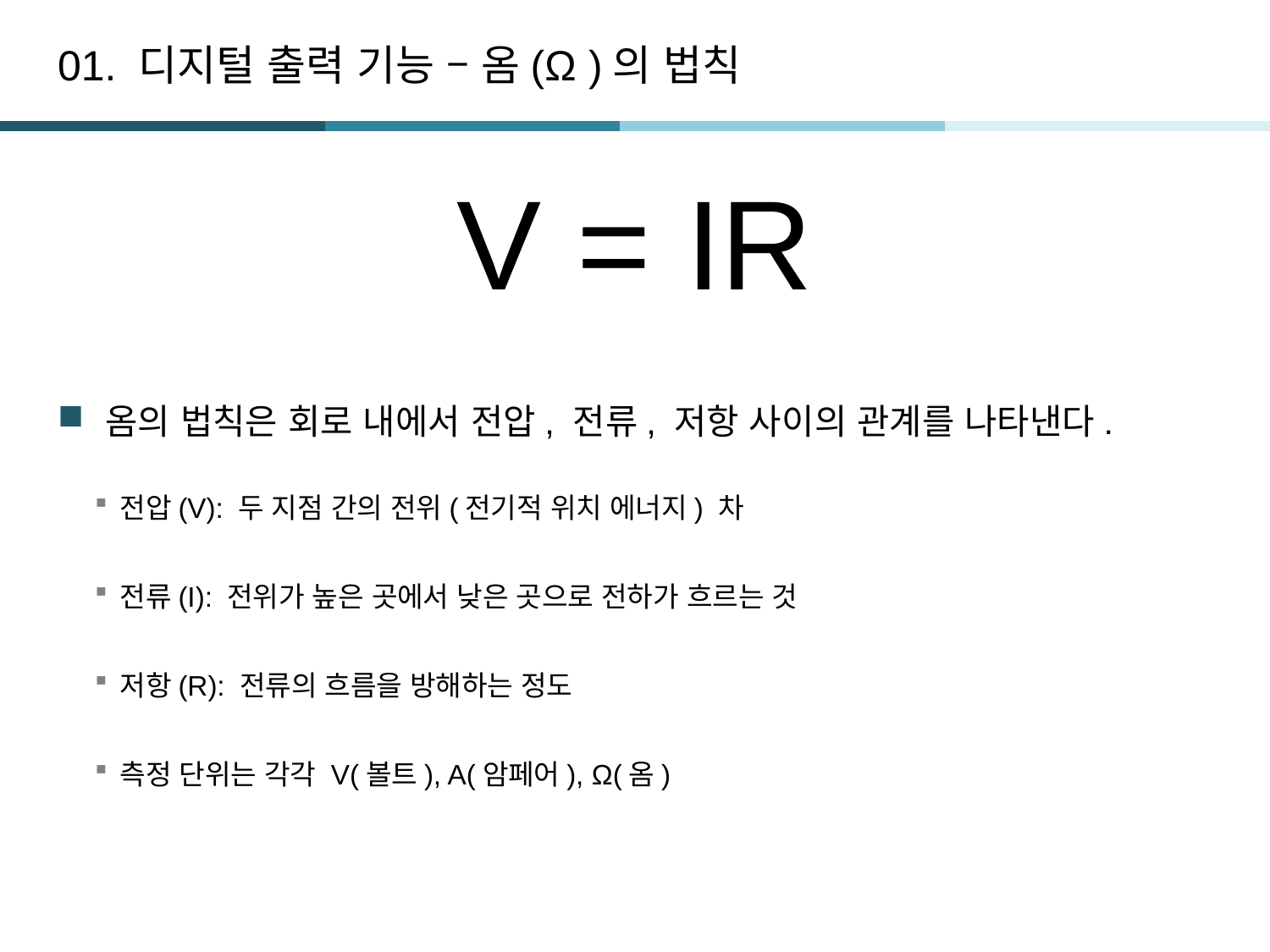

# 01. 디지털 출력 기능 – 옴(Ω )의 법칙
V = IR

옴의 법칙은 회로 내에서 전압, 전류, 저항 사이의 관계를 나타낸다.

전압(V): 두 지점 간의 전위(전기적 위치 에너지) 차

전류(I): 전위가 높은 곳에서 낮은 곳으로 전하가 흐르는 것

저항(R): 전류의 흐름을 방해하는 정도

측정 단위는 각각 V(볼트), A(암페어), Ω(옴)